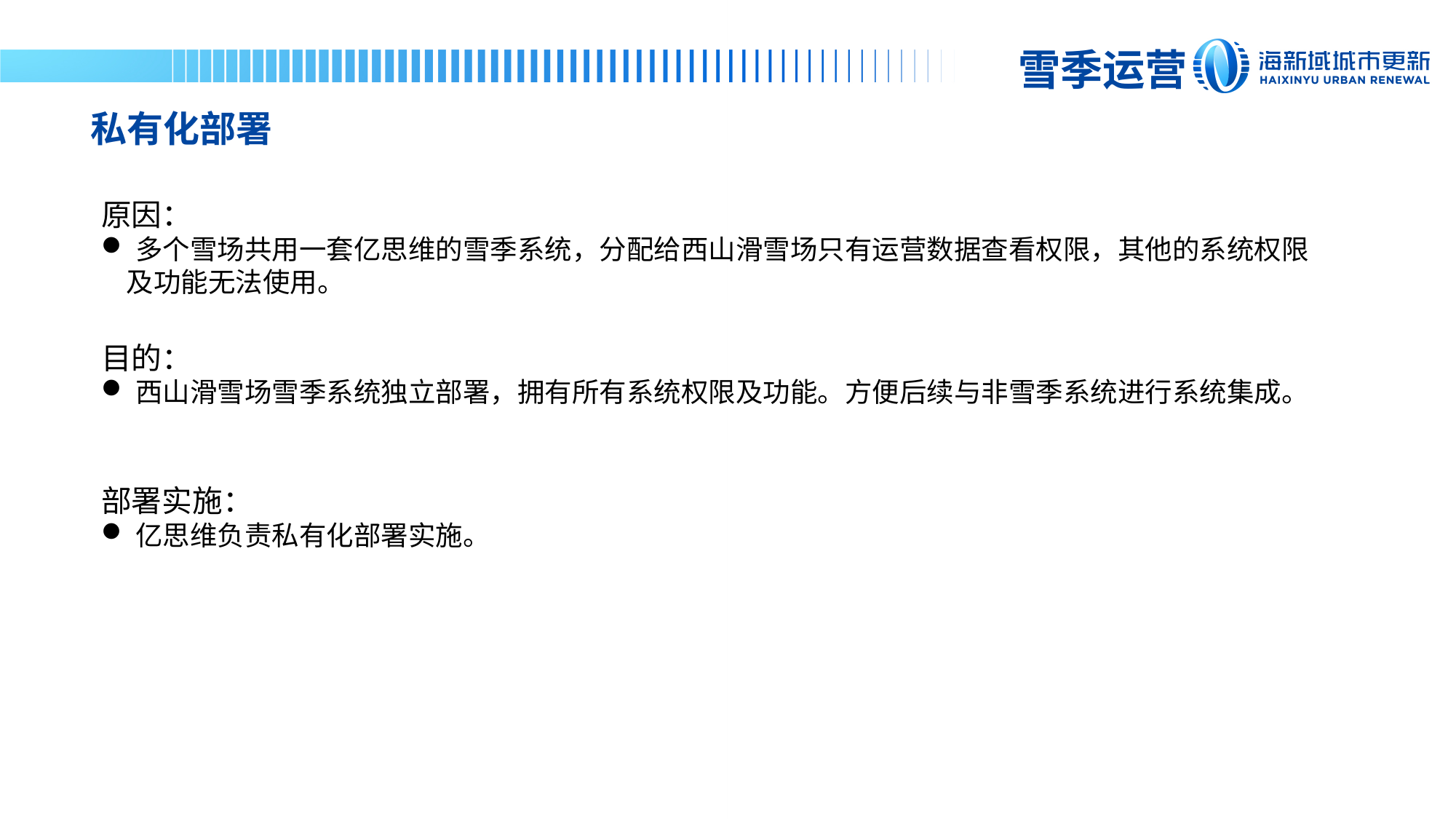

雪季运营
私有化部署
原因：
多个雪场共用一套亿思维的雪季系统，分配给西山滑雪场只有运营数据查看权限，其他的系统权限
   及功能无法使用。
目的：
西山滑雪场雪季系统独立部署，拥有所有系统权限及功能。方便后续与非雪季系统进行系统集成。
部署实施：
亿思维负责私有化部署实施。